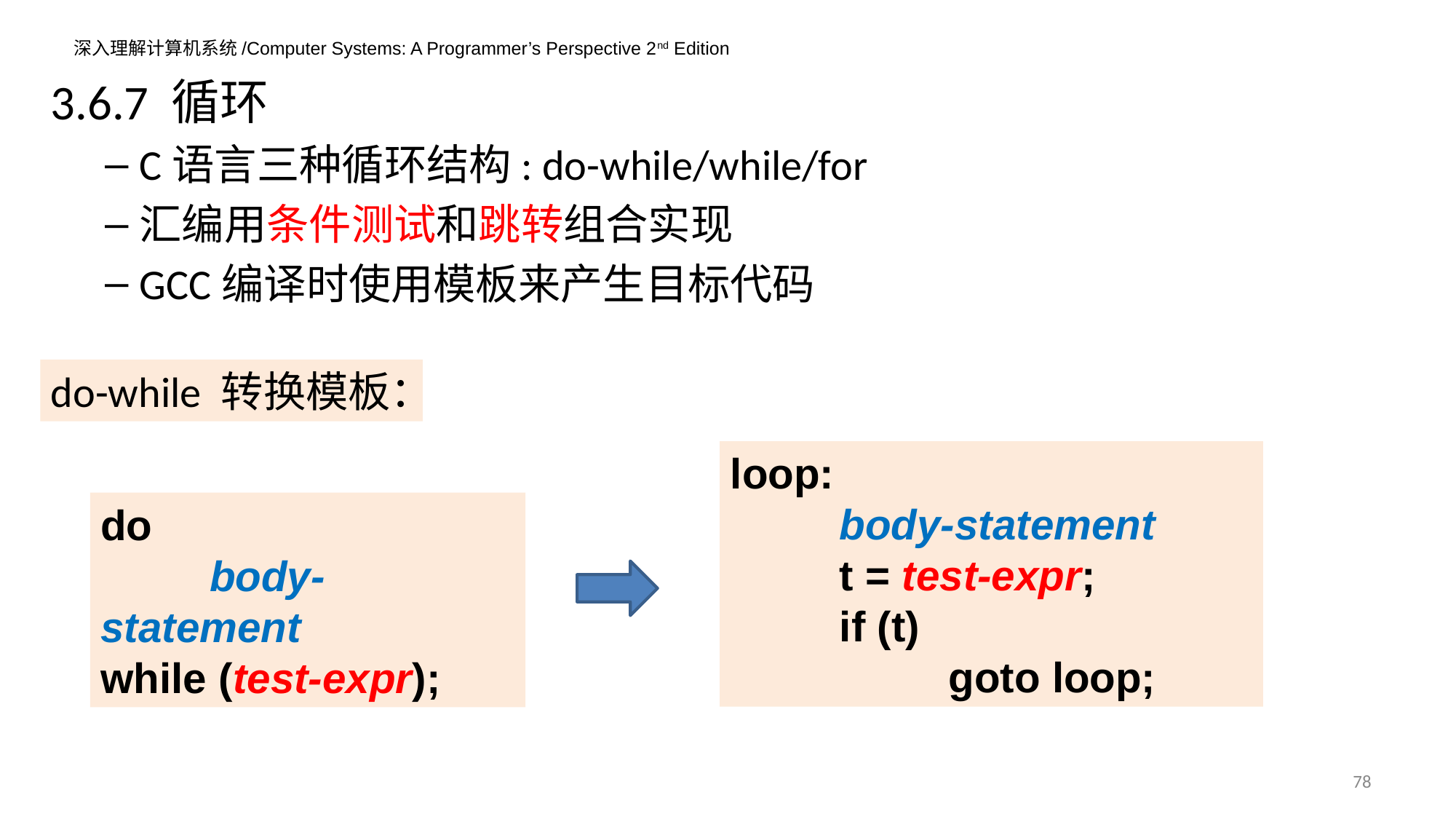

3.6.7 循环
C语言三种循环结构: do-while/while/for
汇编用条件测试和跳转组合实现
GCC编译时使用模板来产生目标代码
do-while 转换模板：
loop:
	body-statement
	t = test-expr;
	if (t)
		goto loop;
do
	body-statement
while (test-expr);

78